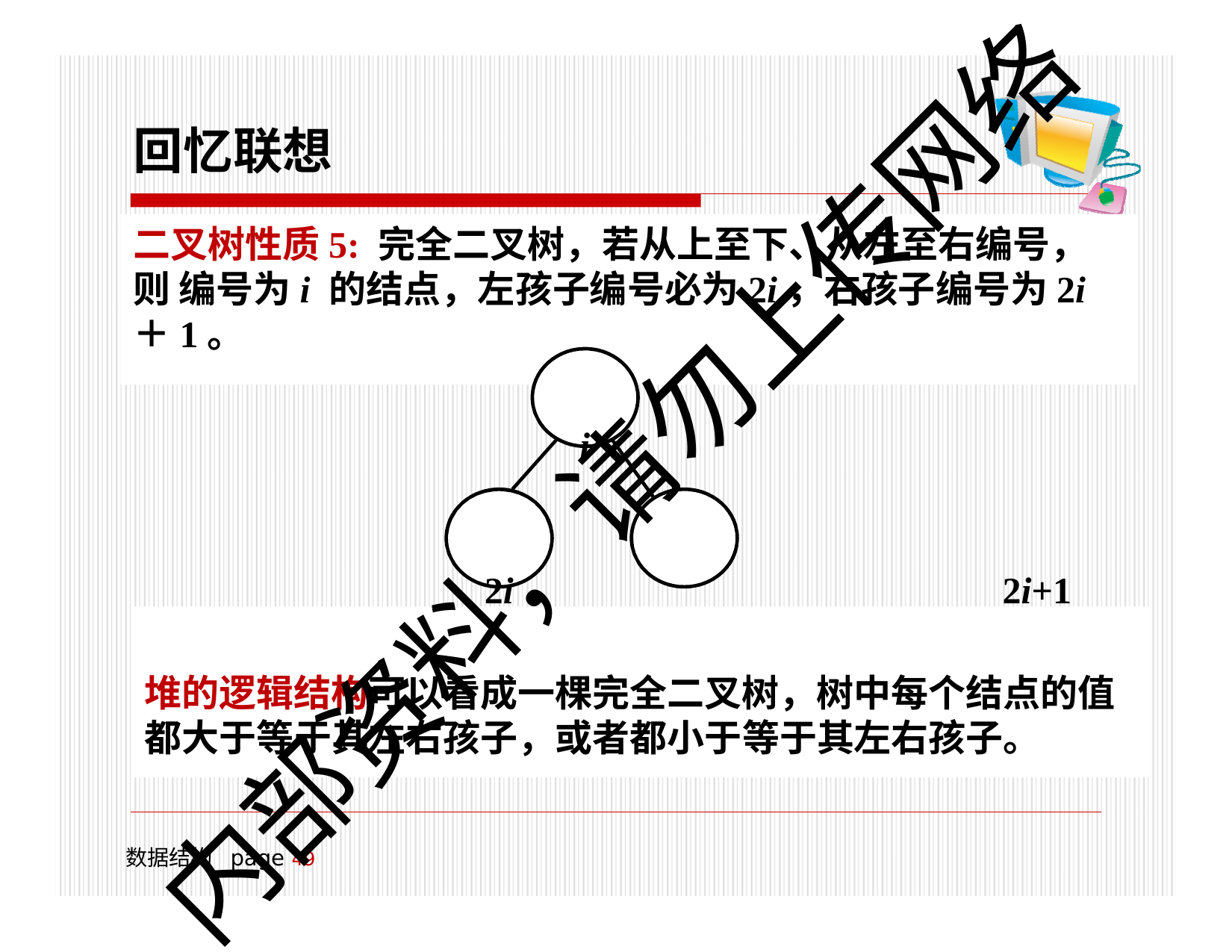

# 回忆联想

二叉树性质5: 完全二叉树，若从上至下、从左至右编号，则 编号为i 的结点，左孩子编号必为2i，右孩子编号为2i＋1。

i

2i	2i+1

堆的逻辑结构可以看成一棵完全二叉树，树中每个结点的值 都大于等于其左右孩子，或者都小于等于其左右孩子。

内部资料，请勿上传网络

数据结构	page 49